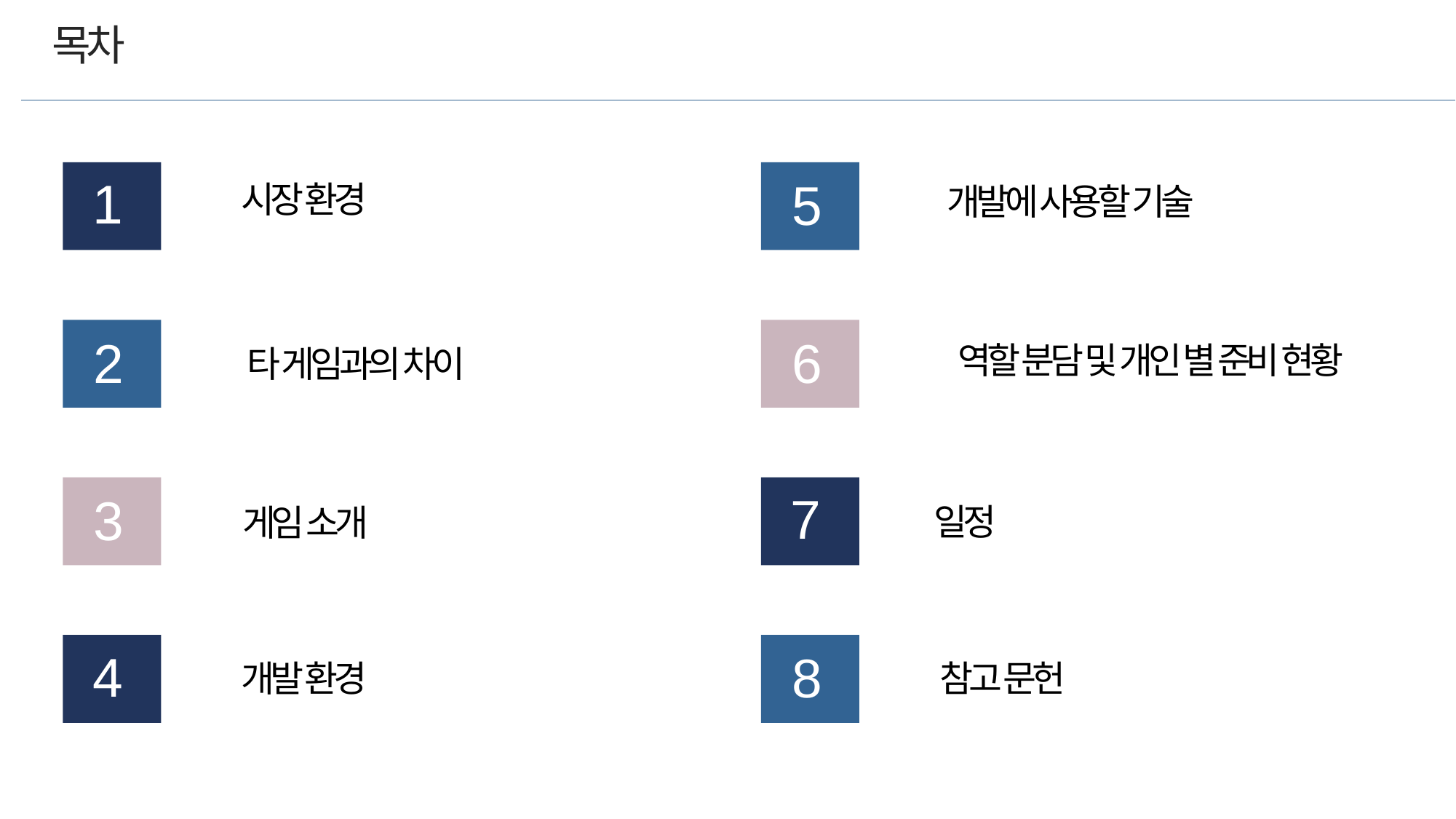

목차

1
5
시장 환경
개발에 사용할 기술

2
6
역할 분담 및 개인 별 준비 현황
타 게임과의 차이

7
3
일정
게임 소개

4
8
참고 문헌
개발 환경